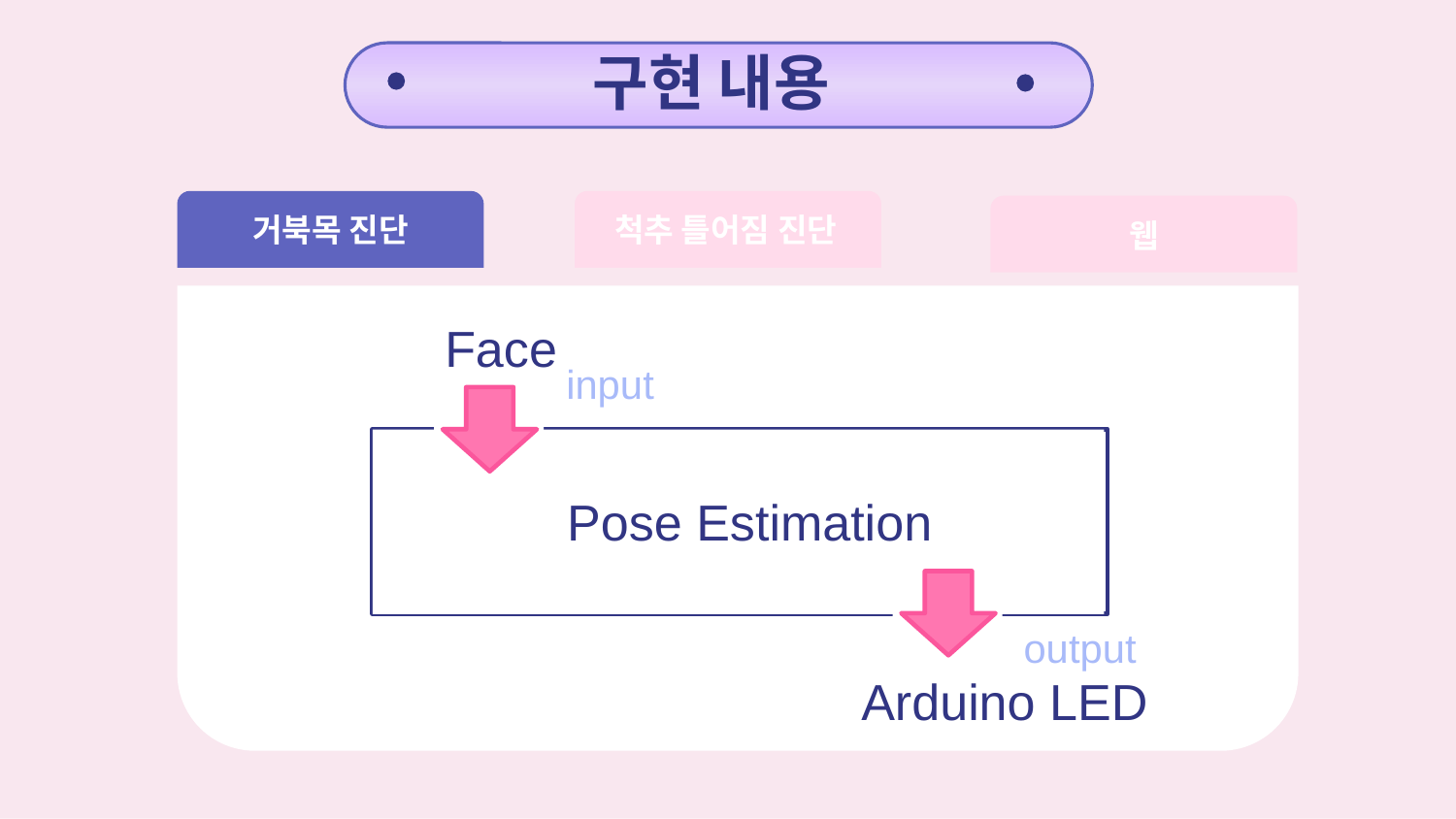

구현 내용

#

거북목 진단
척추 틀어짐 진단

웹

Face
input

Pose Estimation

output
Arduino LED
Face
input

Pose estimation

output
LED